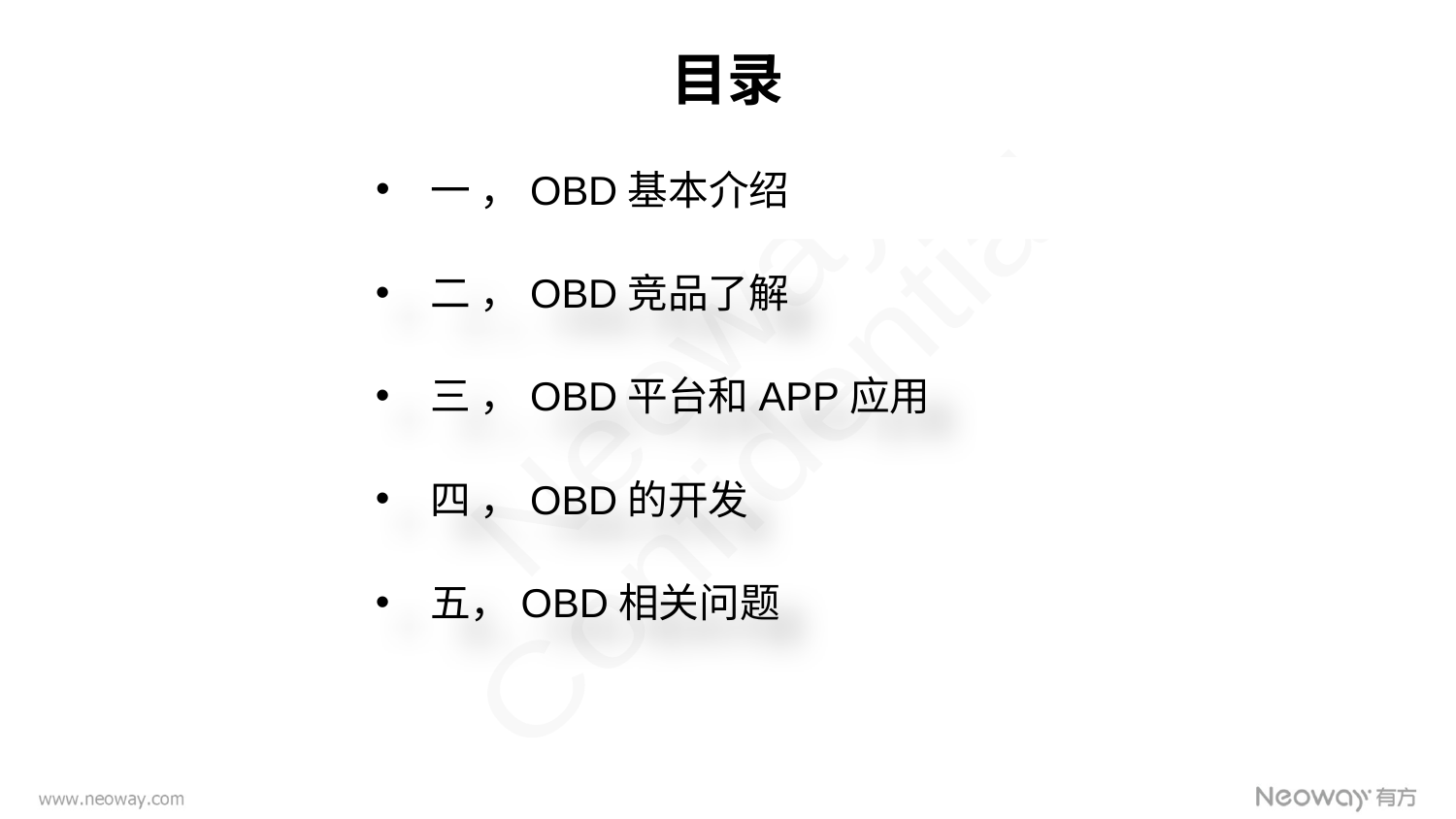

# 目录
一 ，OBD基本介绍
二 ，OBD竞品了解
三 ，OBD平台和APP应用

四 ，OBD的开发

五，OBD相关问题